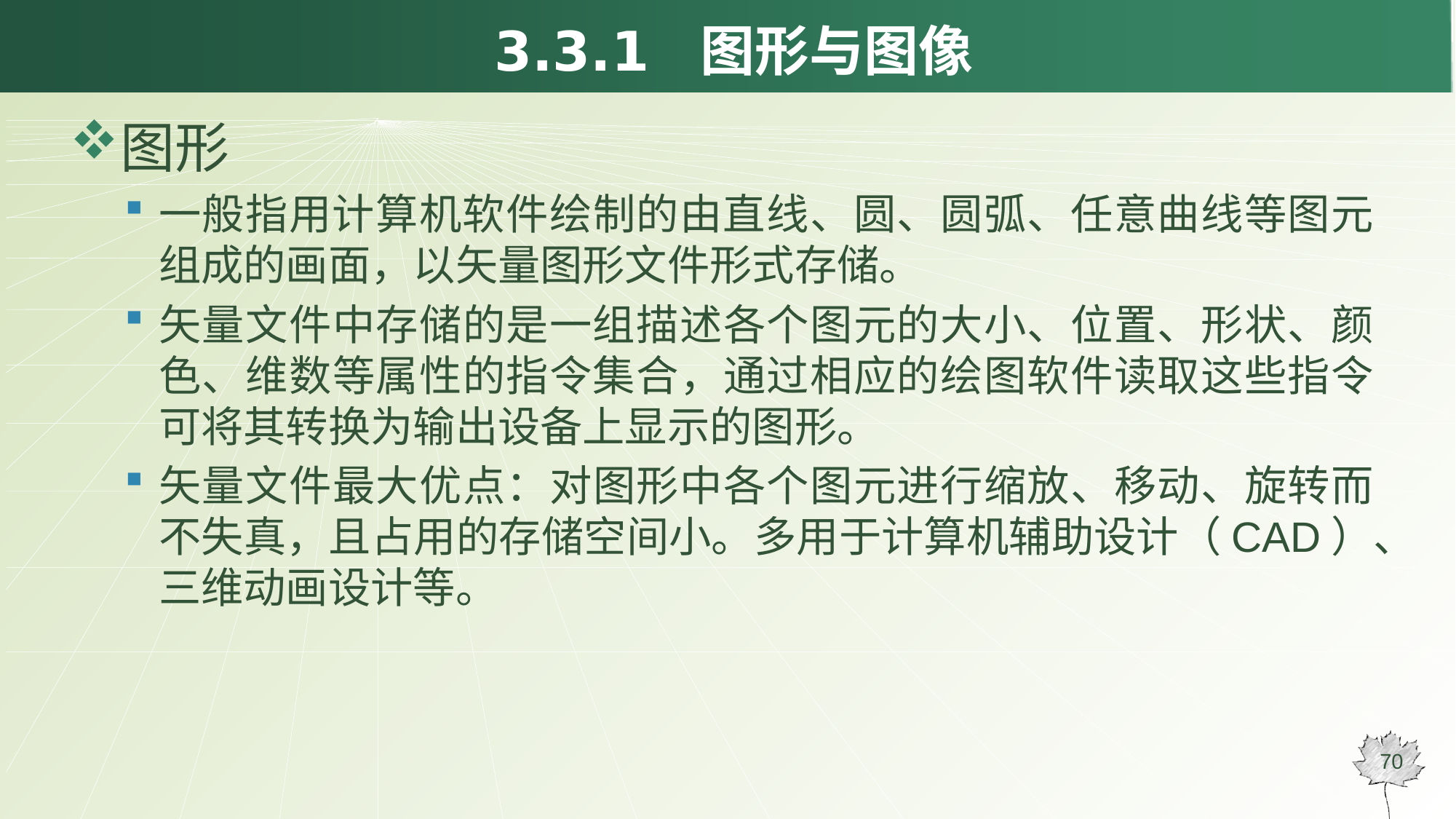

# 3.3.1  图形与图像
图形
一般指用计算机软件绘制的由直线、圆、圆弧、任意曲线等图元组成的画面，以矢量图形文件形式存储。
矢量文件中存储的是一组描述各个图元的大小、位置、形状、颜色、维数等属性的指令集合，通过相应的绘图软件读取这些指令可将其转换为输出设备上显示的图形。
矢量文件最大优点：对图形中各个图元进行缩放、移动、旋转而不失真，且占用的存储空间小。多用于计算机辅助设计（CAD）、三维动画设计等。
70